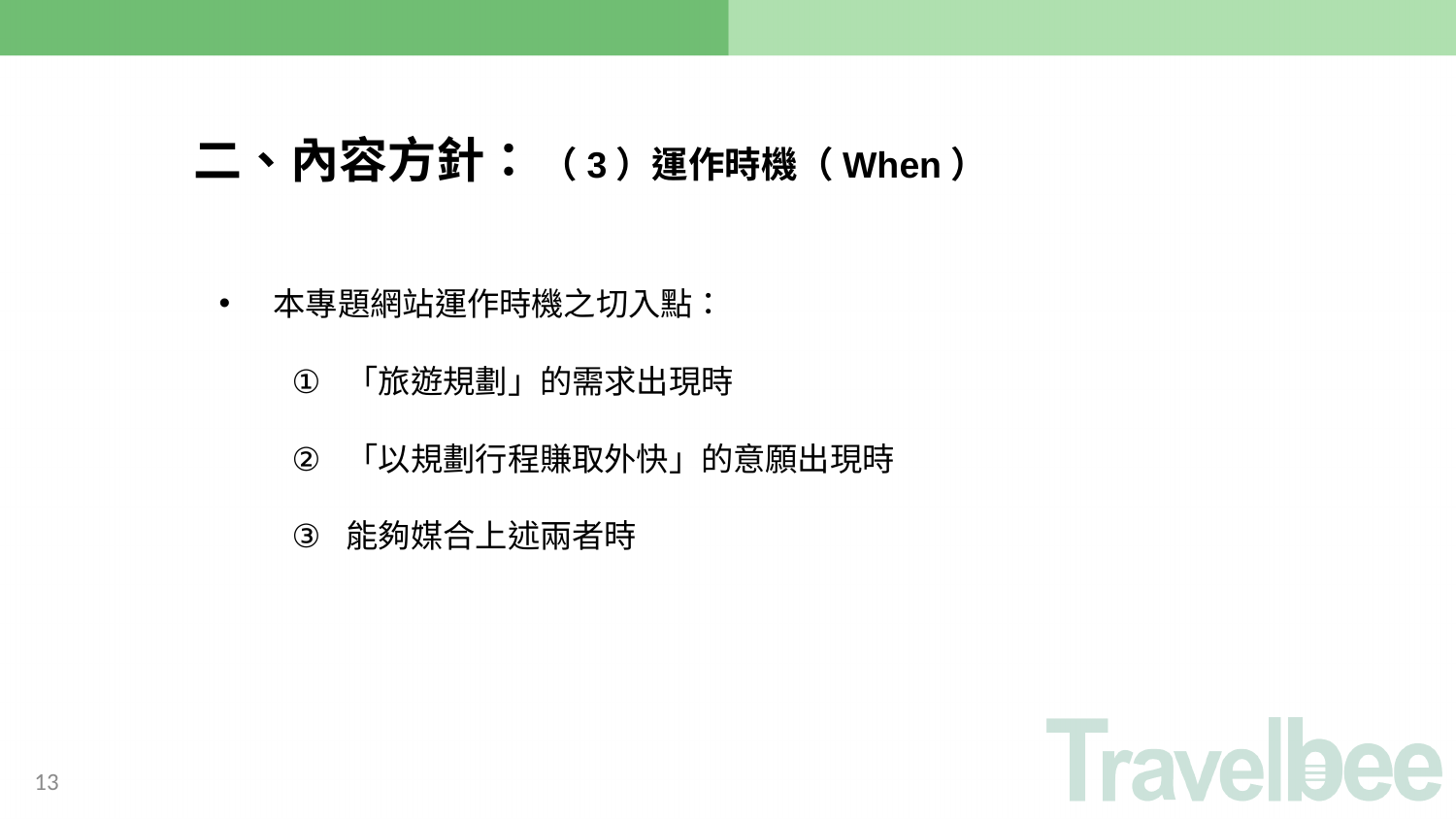

二、內容方針： （3）運作時機（When）
本專題網站運作時機之切入點：
「旅遊規劃」的需求出現時
「以規劃行程賺取外快」的意願出現時
能夠媒合上述兩者時

13